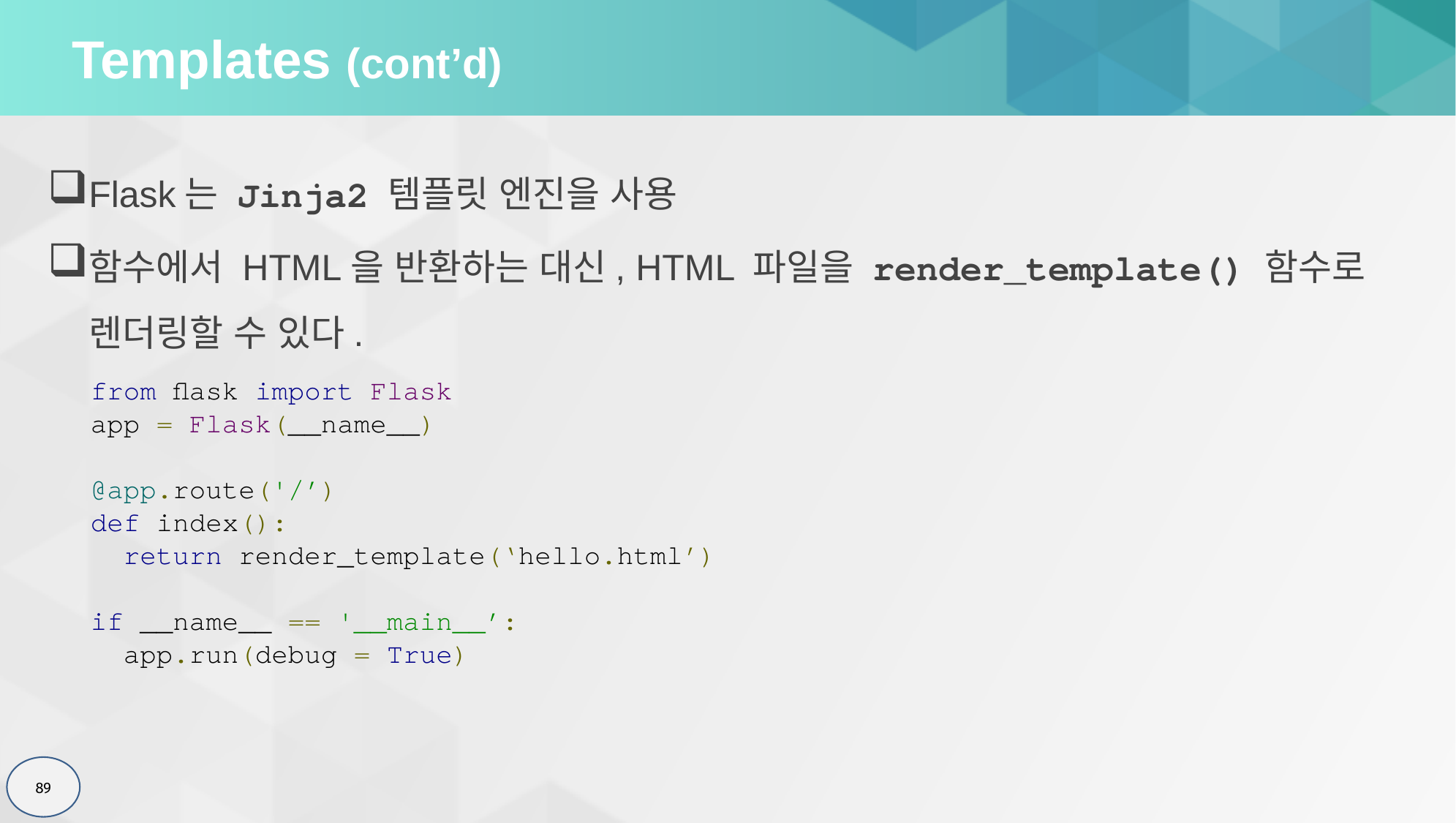

# Templates (cont’d)
Flask는 Jinja2 템플릿 엔진을 사용
함수에서 HTML을 반환하는 대신, HTML 파일을 render_template() 함수로 렌더링할 수 있다.
from flask import Flask
app = Flask(__name__)

@app.route('/’)
def index():
  return render_template(‘hello.html’)

if __name__ == '__main__’:
  app.run(debug = True)